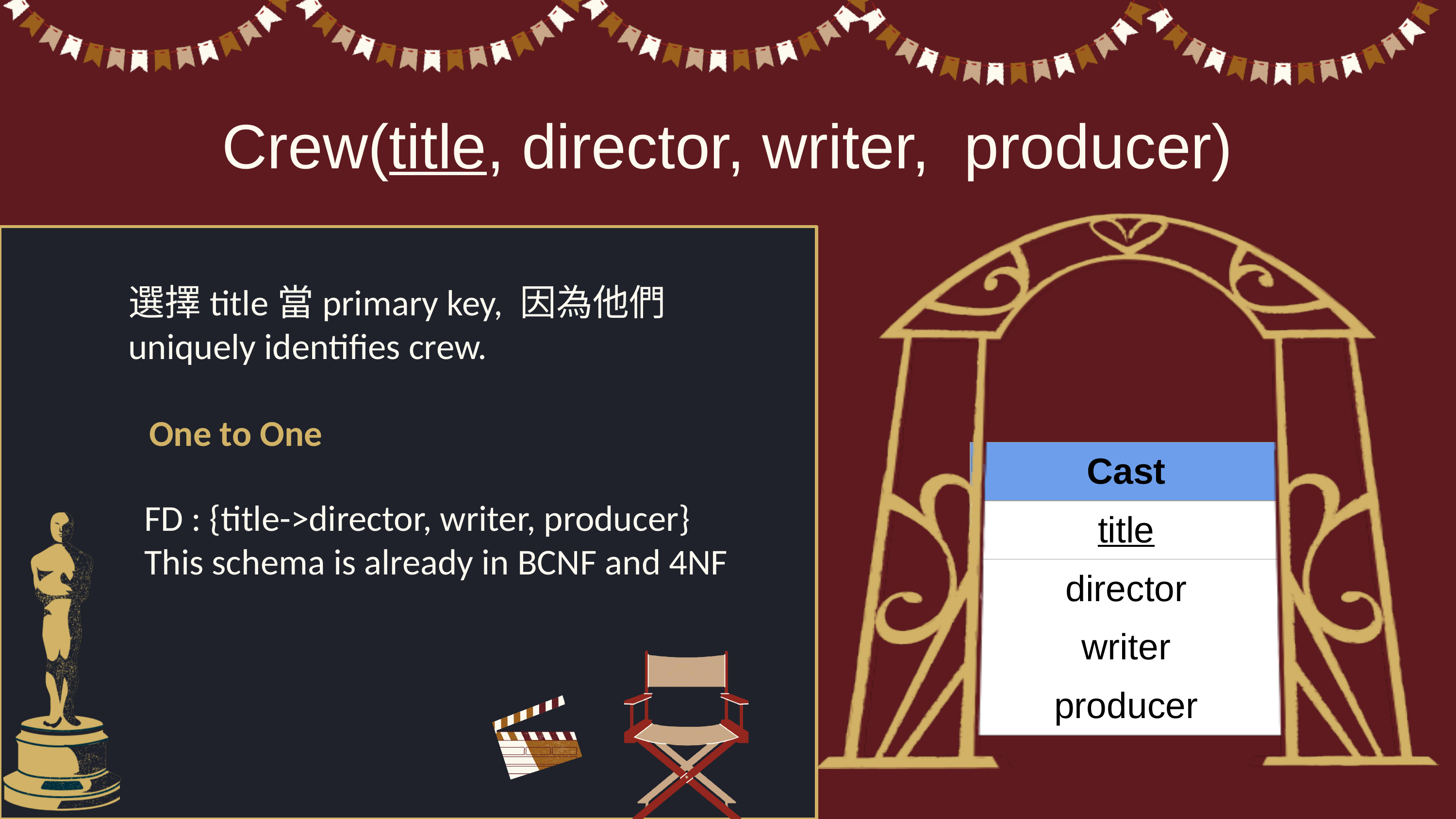

Crew(title, director, writer,  producer)

選擇title當primary key, 因為他們uniquely identifies crew.
One to One
| Cast |
| --- |
| title |
| director |
| writer |
| producer |
FD : {title->director, writer, producer}
This schema is already in BCNF and 4NF